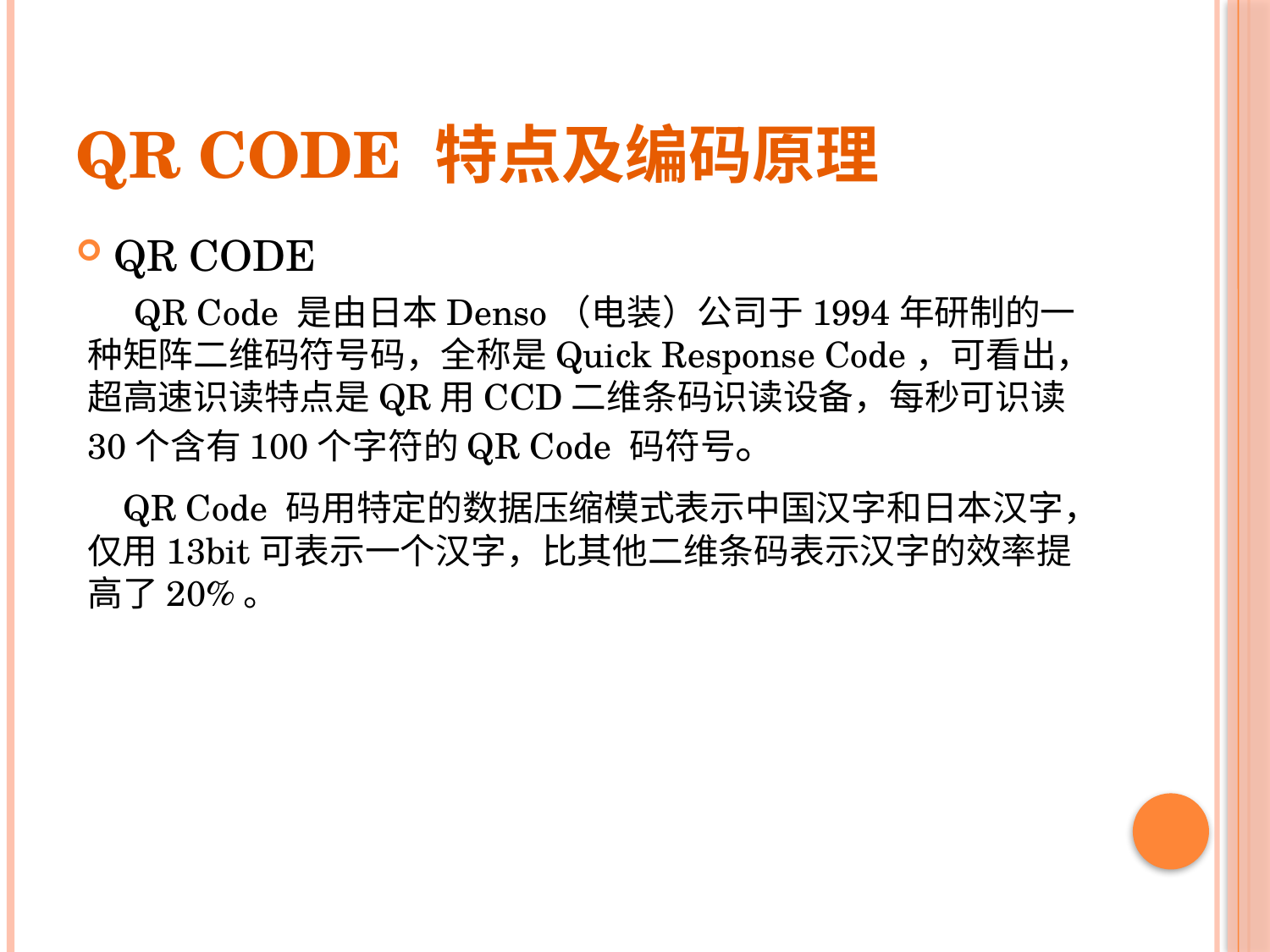

# QR Code 特点及编码原理
QR CODE
      QR Code 是由日本Denso（电装）公司于1994年研制的一种矩阵二维码符号码，全称是Quick Response Code，可看出，超高速识读特点是QR用CCD二维条码识读设备，每秒可识读30个含有100个字符的QR Code 码符号。
    QR Code 码用特定的数据压缩模式表示中国汉字和日本汉字，仅用13bit可表示一个汉字，比其他二维条码表示汉字的效率提高了20%。